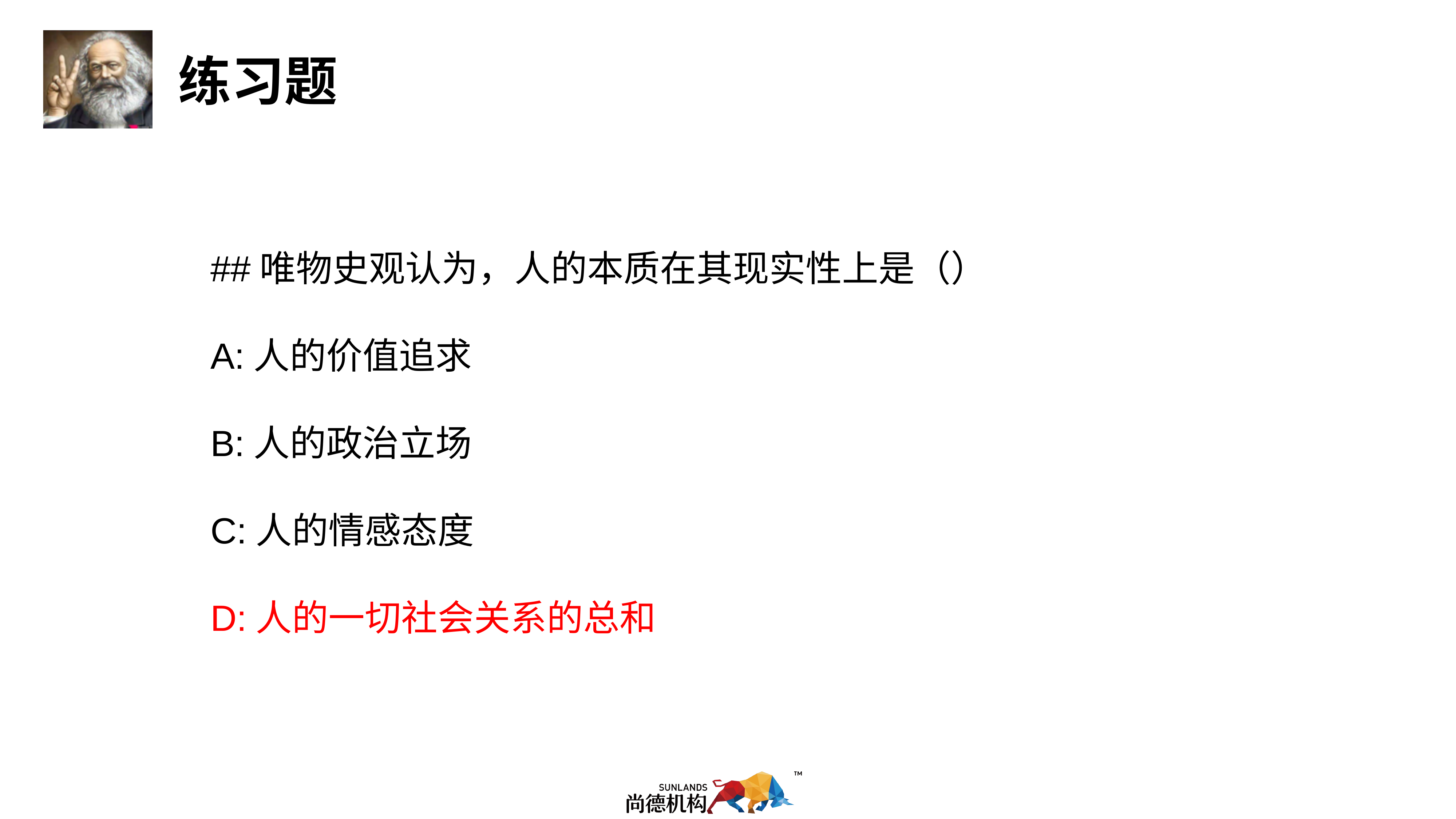

##唯物史观认为，人的本质在其现实性上是（）
A:人的价值追求
B:人的政治立场
C:人的情感态度
D:人的一切社会关系的总和